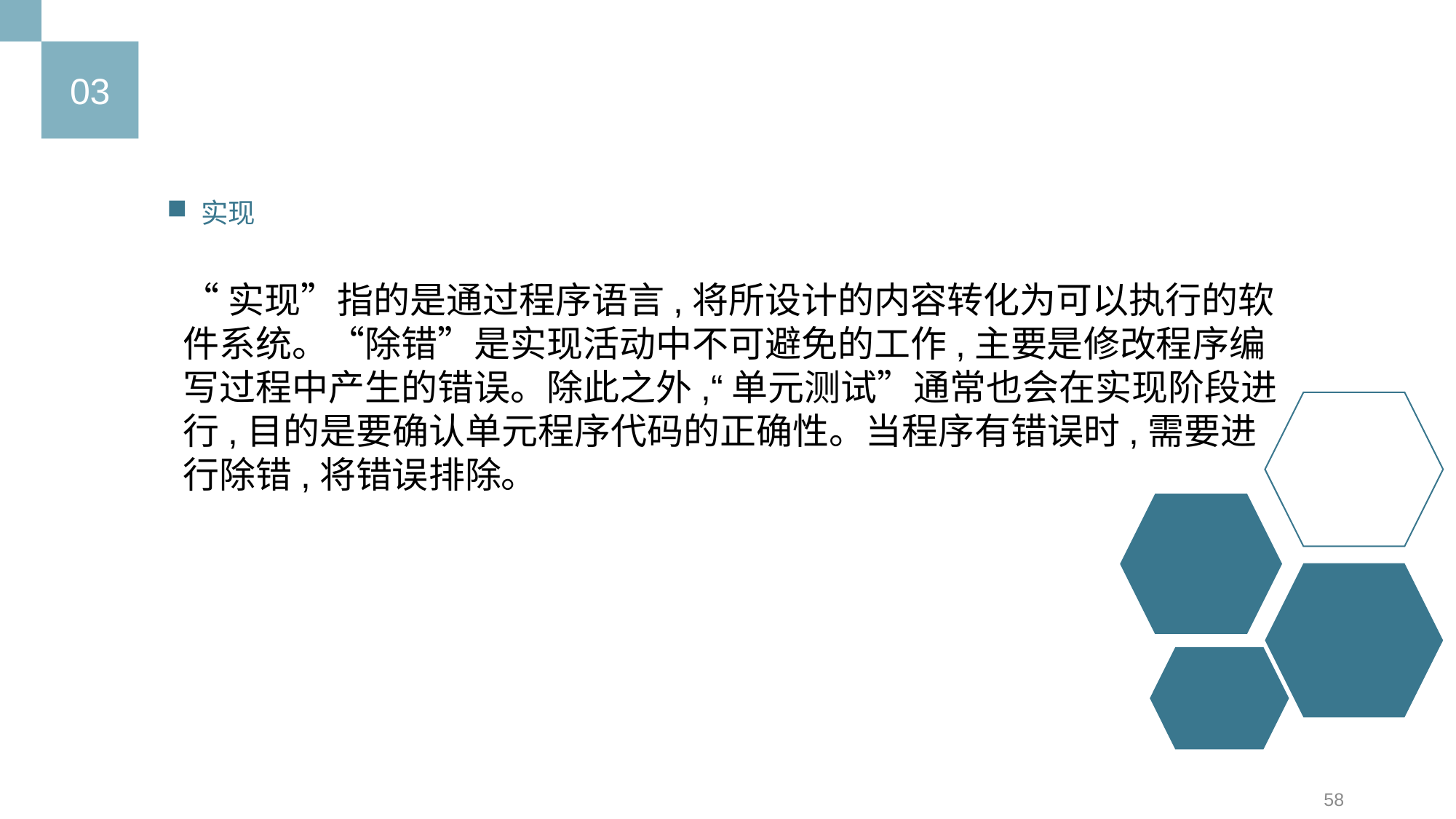

03
实现
“实现”指的是通过程序语言,将所设计的内容转化为可以执行的软件系统。“除错”是实现活动中不可避免的工作,主要是修改程序编写过程中产生的错误。除此之外,“单元测试”通常也会在实现阶段进行,目的是要确认单元程序代码的正确性。当程序有错误时,需要进行除错,将错误排除。

58